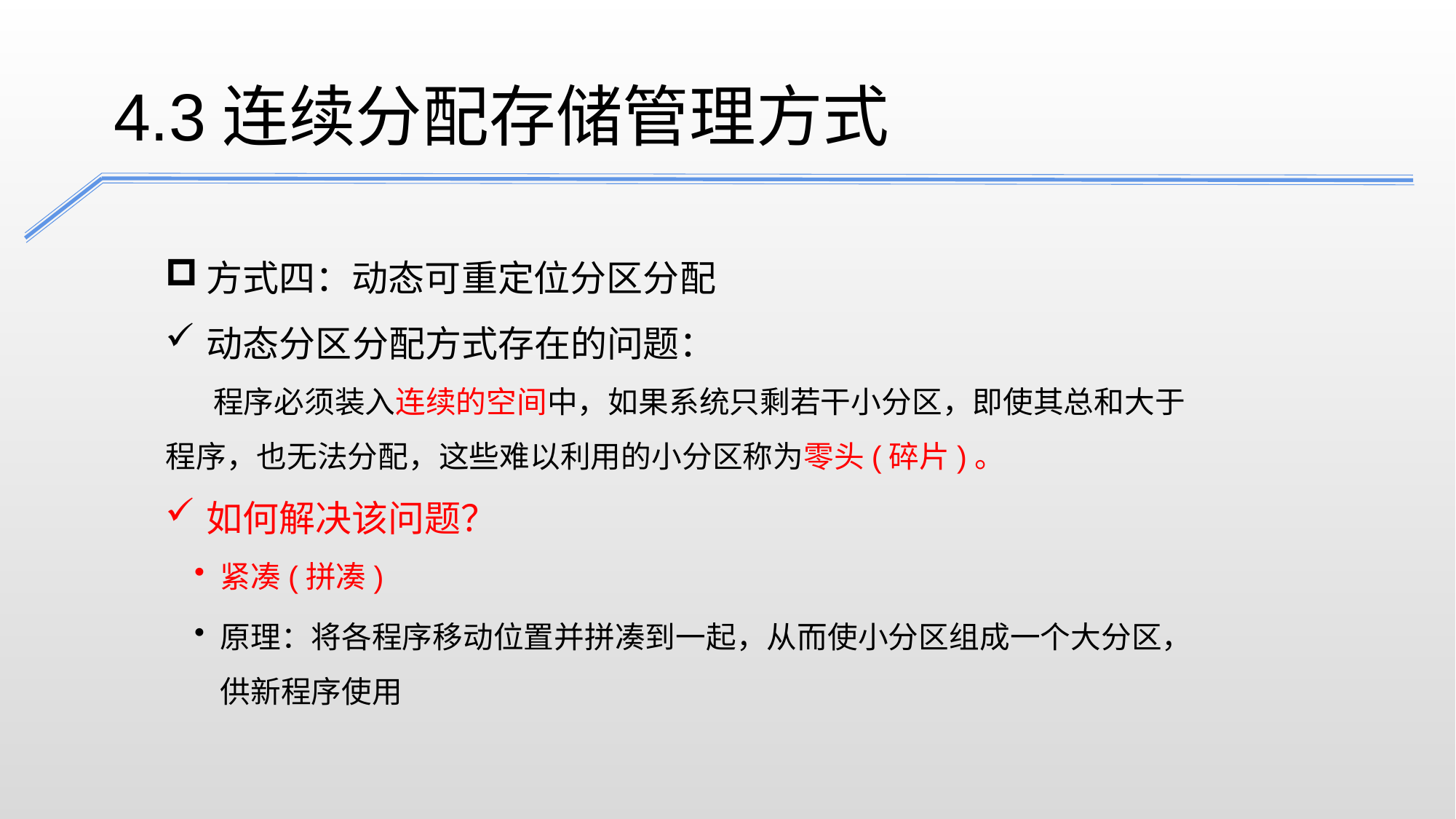

4.3连续分配存储管理方式

方式四：动态可重定位分区分配
动态分区分配方式存在的问题：
      程序必须装入连续的空间中，如果系统只剩若干小分区，即使其总和大于程序，也无法分配，这些难以利用的小分区称为零头(碎片)。
如何解决该问题？
紧凑(拼凑)
原理：将各程序移动位置并拼凑到一起，从而使小分区组成一个大分区，供新程序使用